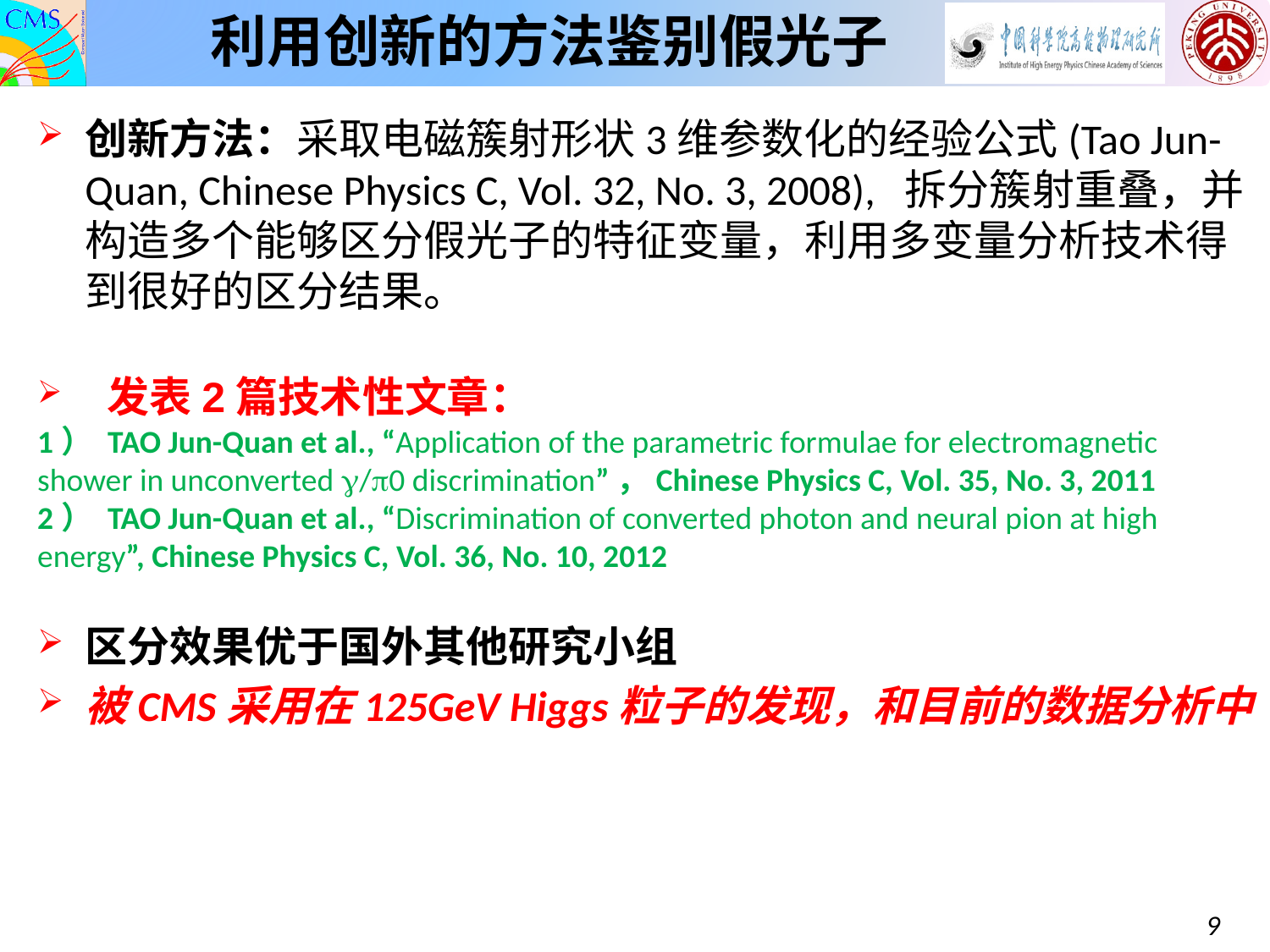

利用创新的方法鉴别假光子
创新方法：采取电磁簇射形状3维参数化的经验公式(Tao Jun-Quan, Chinese Physics C, Vol. 32, No. 3, 2008),  拆分簇射重叠，并构造多个能够区分假光子的特征变量，利用多变量分析技术得到很好的区分结果。

  发表2篇技术性文章：
1） TAO Jun-Quan et al., “Application of the parametric formulae for electromagnetic shower in unconverted γ/π0 discrimination”，Chinese Physics C, Vol. 35, No. 3, 2011
2） TAO Jun-Quan et al., “Discrimination of converted photon and neural pion at high energy”, Chinese Physics C, Vol. 36, No. 10, 2012

区分效果优于国外其他研究小组
被CMS采用在125GeV Higgs粒子的发现，和目前的数据分析中

9